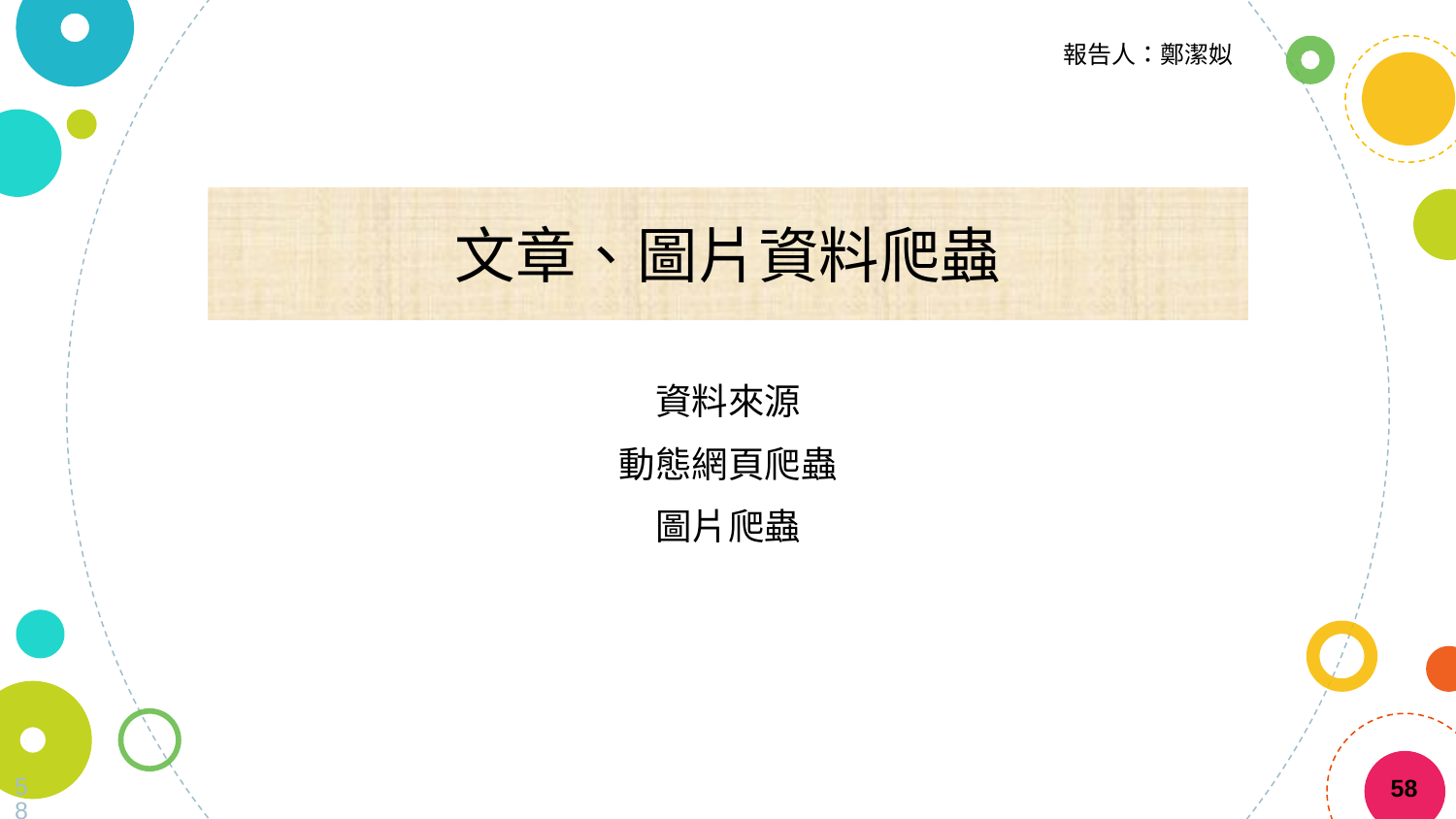

報告人：鄭潔姒
文章、圖片資料爬蟲
資料來源
動態網頁爬蟲
圖片爬蟲

58
58